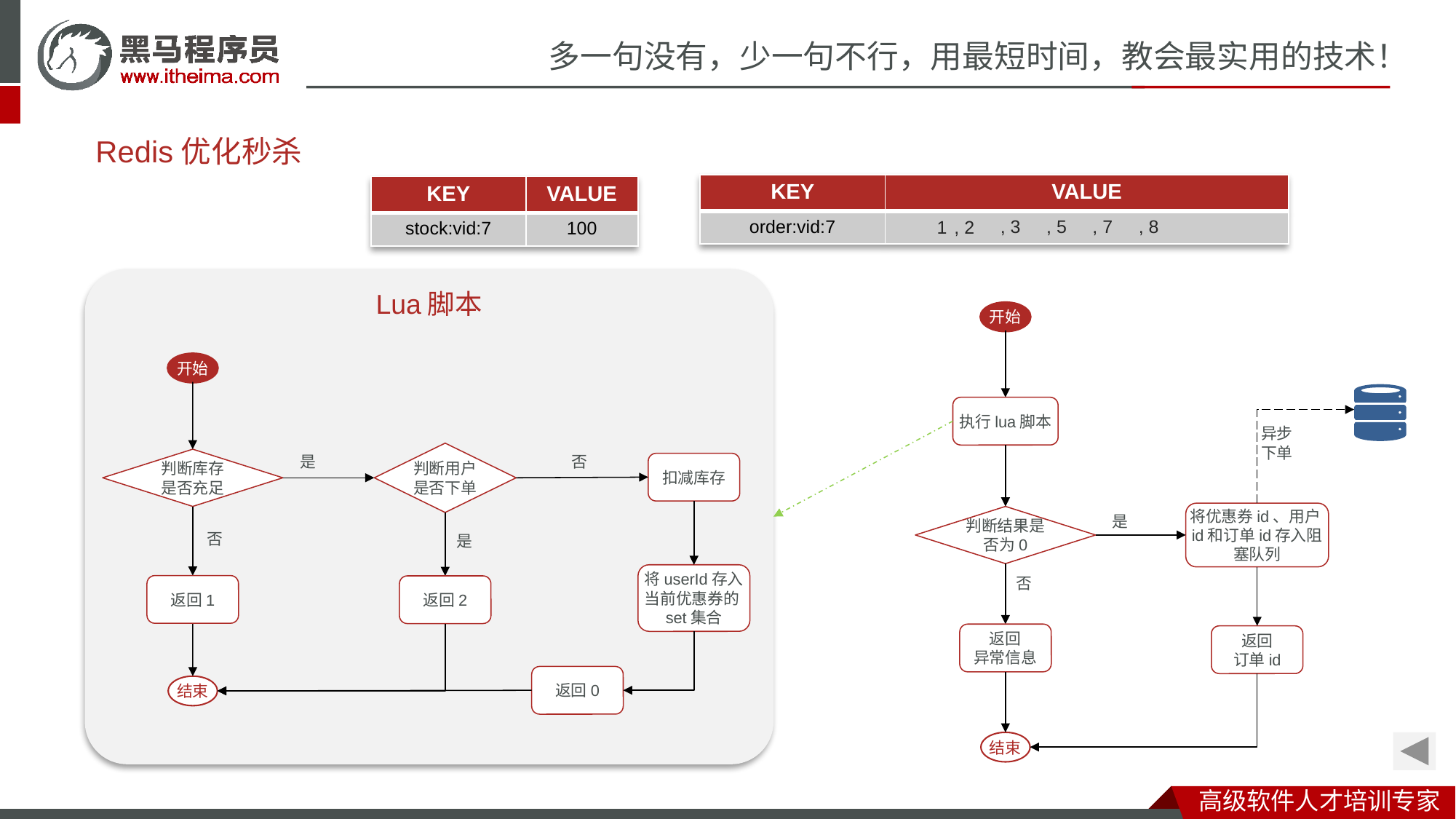

Redis优化秒杀
| KEY | VALUE |
| --- | --- |
| order:vid:7 |  |
| KEY | VALUE |
| --- | --- |
| stock:vid:7 | 100 |
, 8
, 7
, 5
, 3
, 2
1
Lua脚本
开始
开始

执行lua脚本
异步下单
判断用户是否下单
是
否
判断库存
是否充足
扣减库存
将优惠券id、用户id和订单id存入阻塞队列
是
判断结果是否为0
否
是
将userId存入当前优惠券的set集合
否
返回1
返回2
返回
异常信息
返回
订单id
返回0
结束
结束